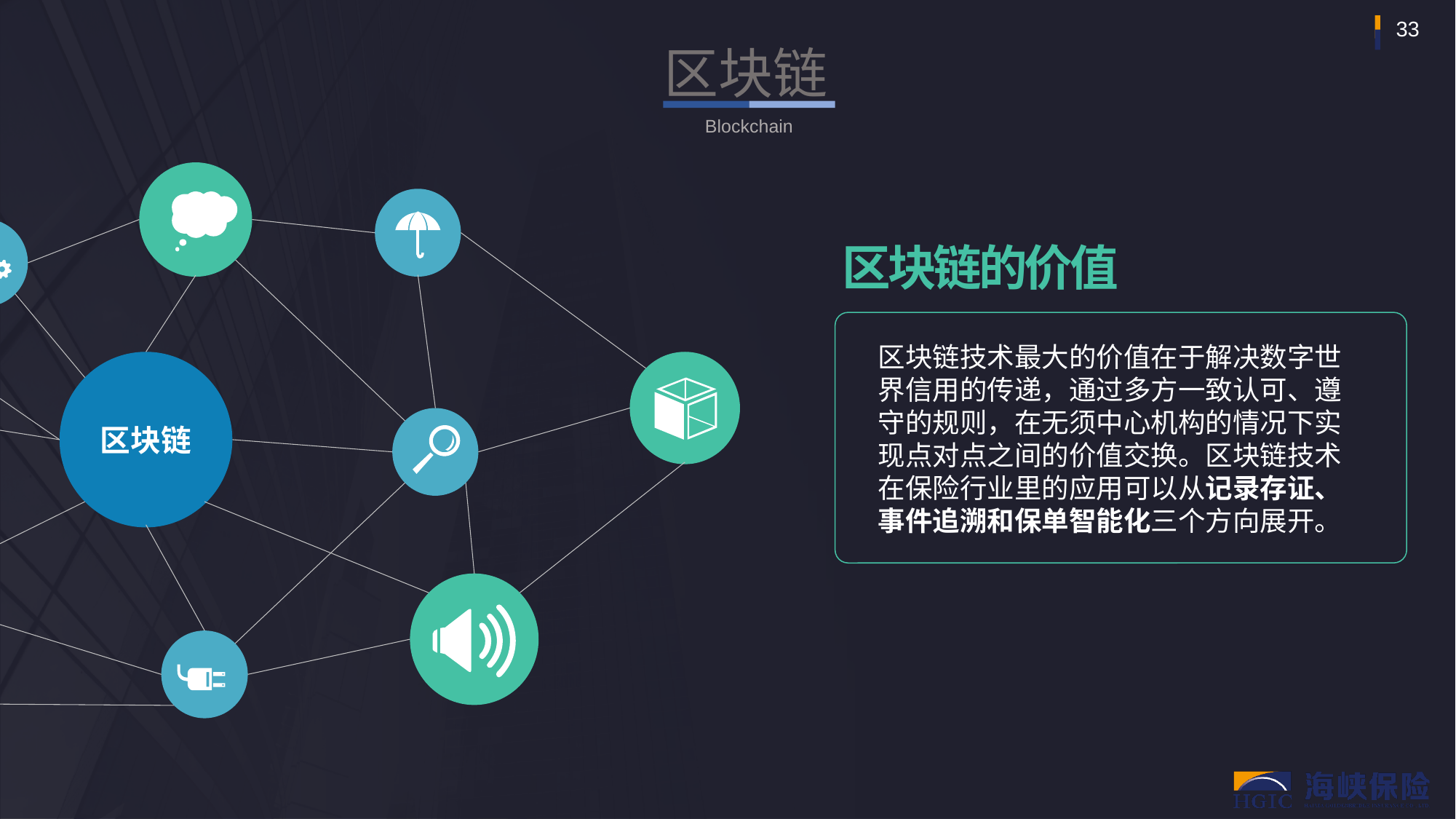

区块链

Blockchain

区块链

区块链的价值

区块链技术最大的价值在于解决数字世界信用的传递，通过多方一致认可、遵守的规则，在无须中心机构的情况下实现点对点之间的价值交换。区块链技术在保险行业里的应用可以从记录存证、事件追溯和保单智能化三个方向展开。